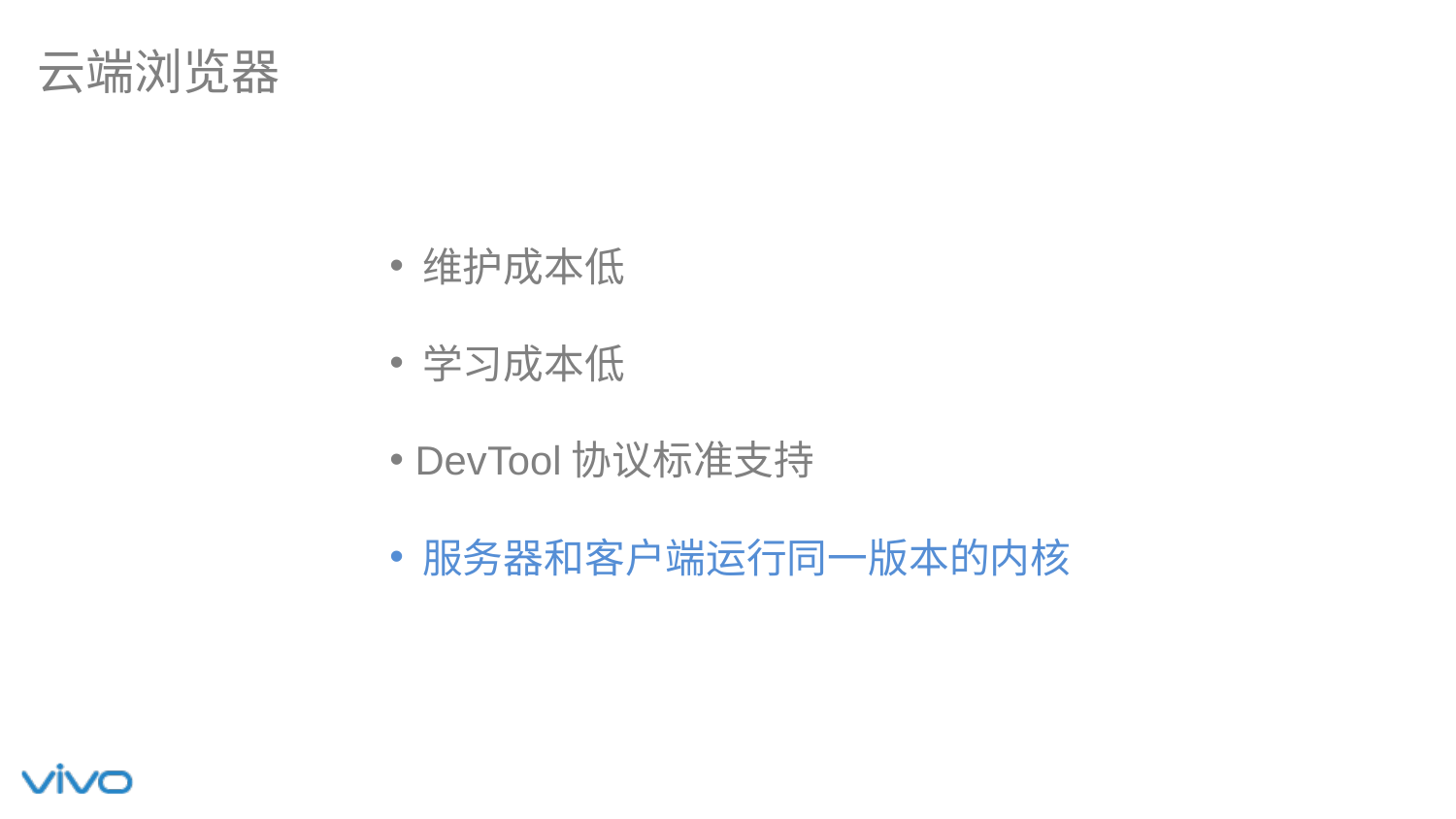

云端浏览器
 维护成本低

 学习成本低

 DevTool协议标准支持

 服务器和客户端运行同一版本的内核